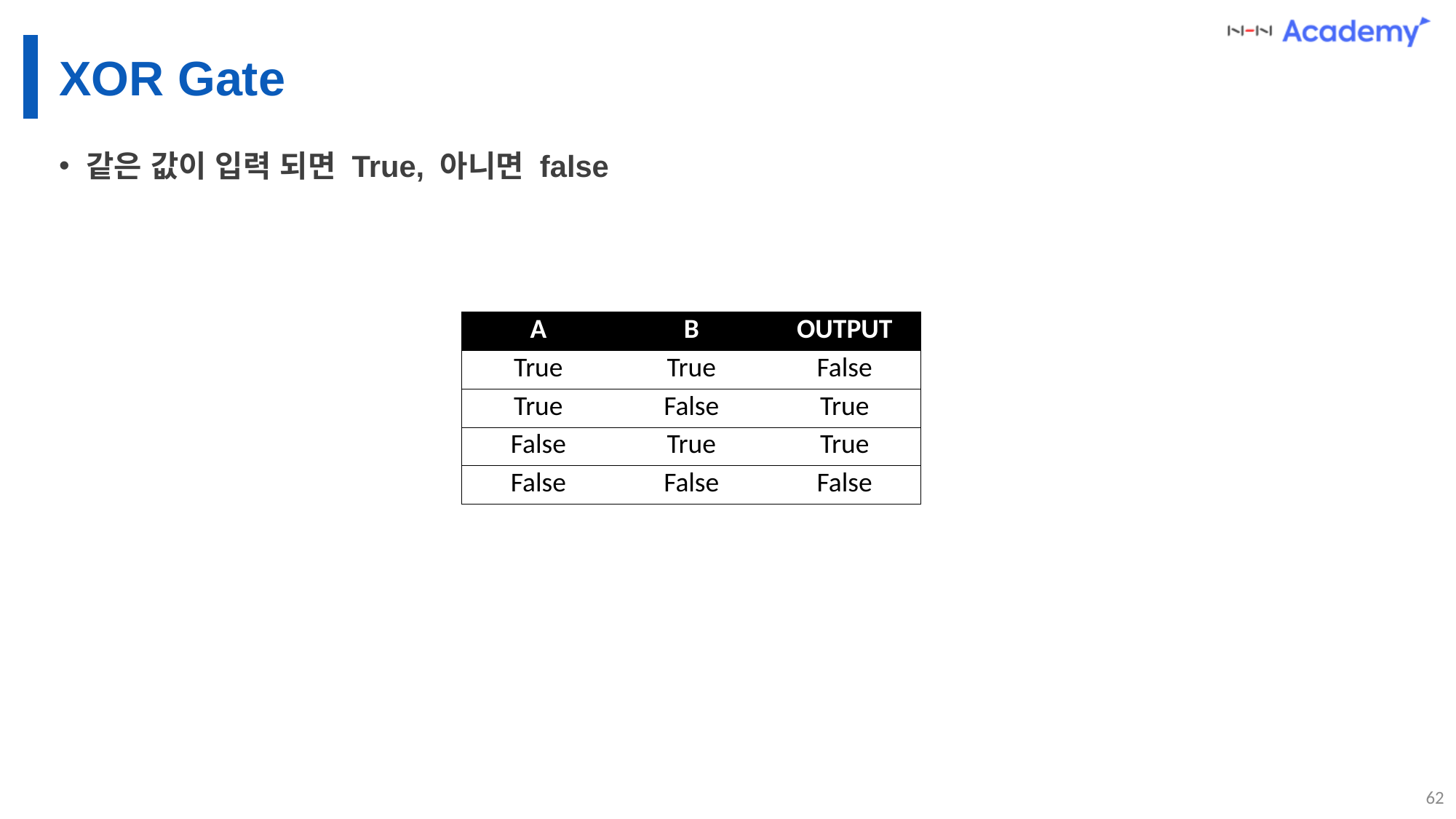

# XOR Gate
같은 값이 입력 되면 True, 아니면 false

| A | B | OUTPUT |
| --- | --- | --- |
| True | True | False |
| True | False | True |
| False | True | True |
| False | False | False |
62